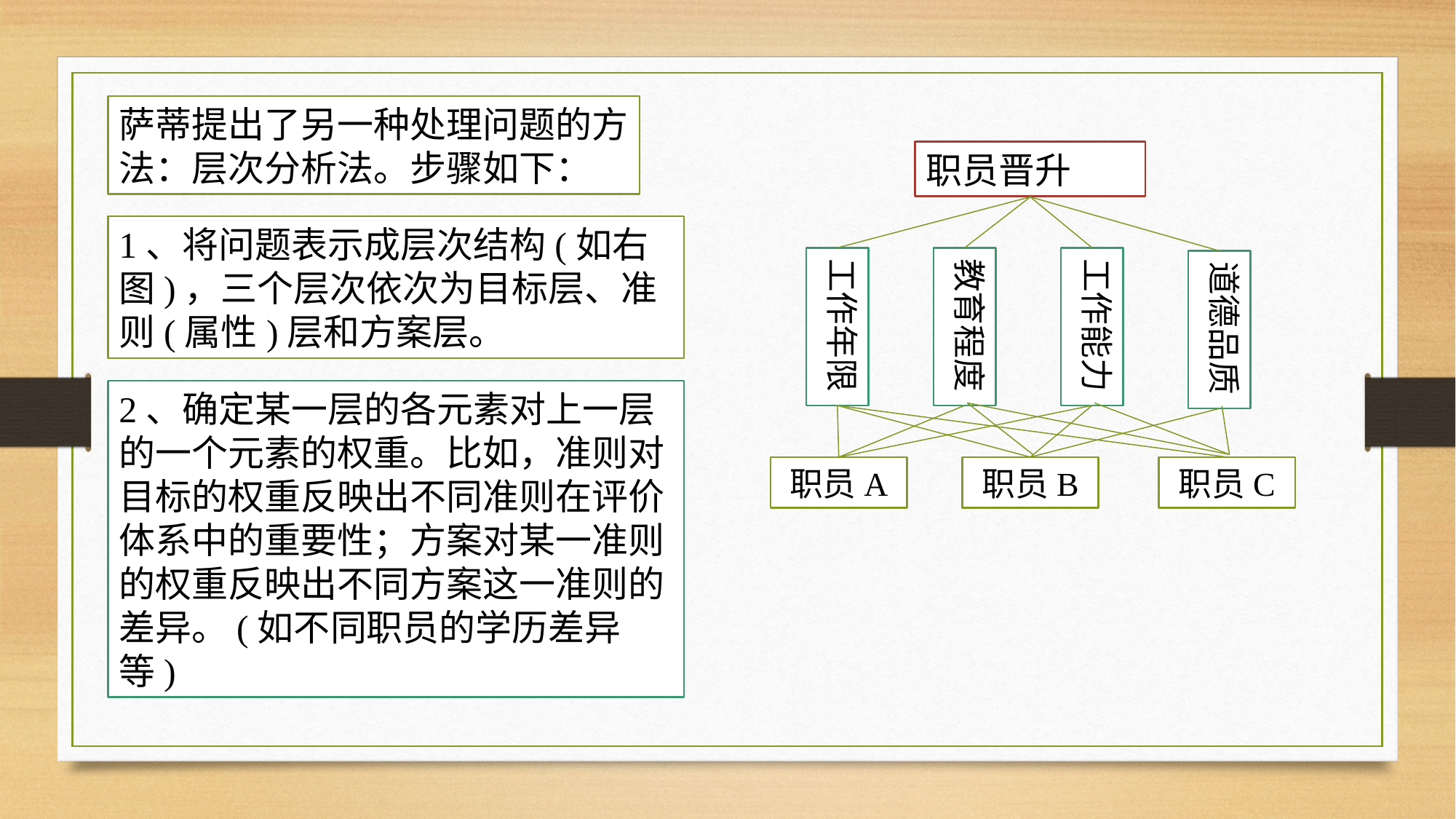

萨蒂提出了另一种处理问题的方法：层次分析法。步骤如下：
职员晋升
工作年限
教育程度
工作能力
道德品质
职员A
职员B
职员C
1、将问题表示成层次结构(如右图)，三个层次依次为目标层、准则(属性)层和方案层。
2、确定某一层的各元素对上一层的一个元素的权重。比如，准则对目标的权重反映出不同准则在评价体系中的重要性；方案对某一准则的权重反映出不同方案这一准则的差异。(如不同职员的学历差异等)